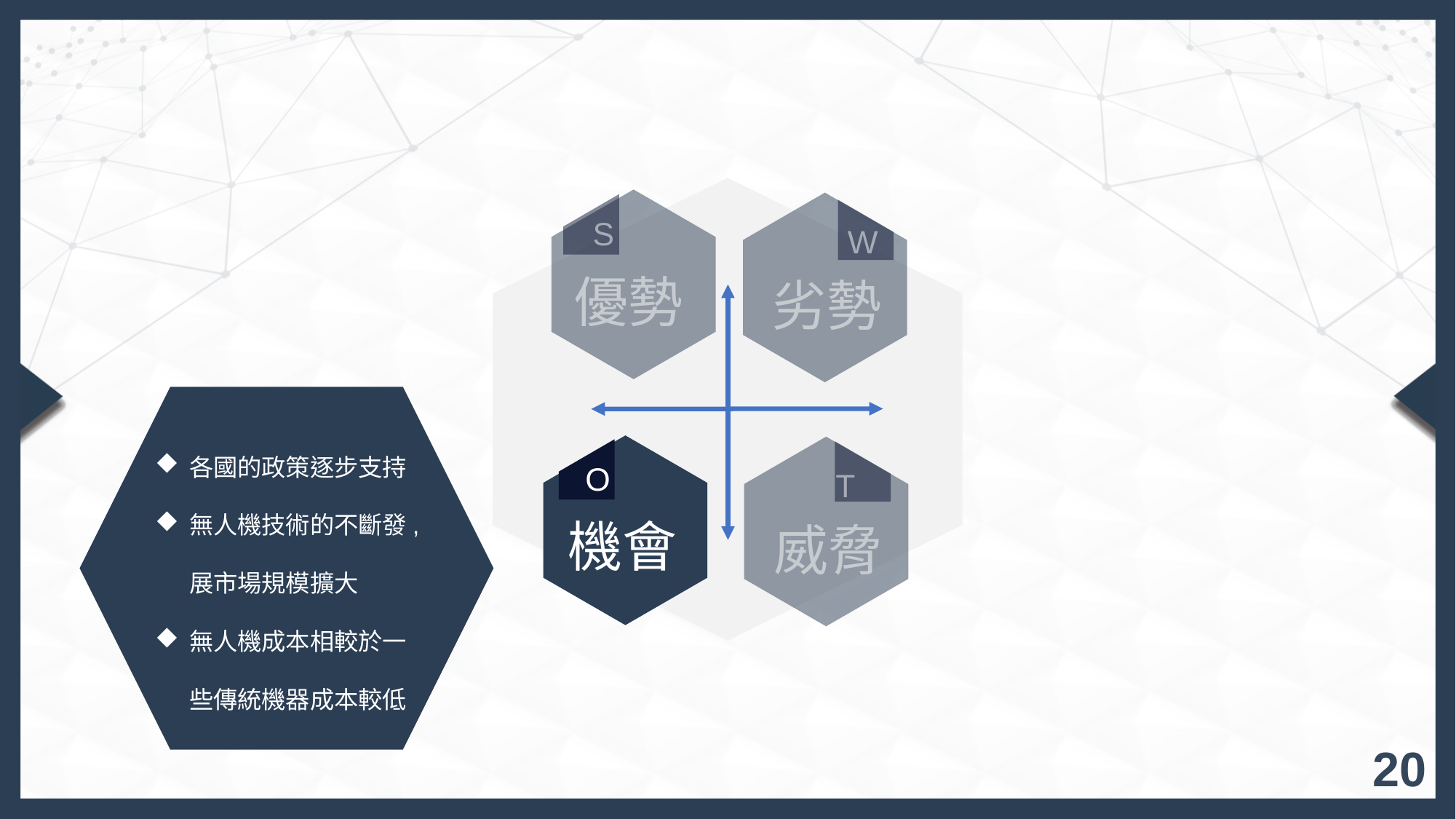

W
劣勢

S
優勢
各國的政策逐步支持
無人機技術的不斷發,展市場規模擴大
無人機成本相較於一些傳統機器成本較低

O
T
機會
威脅
20